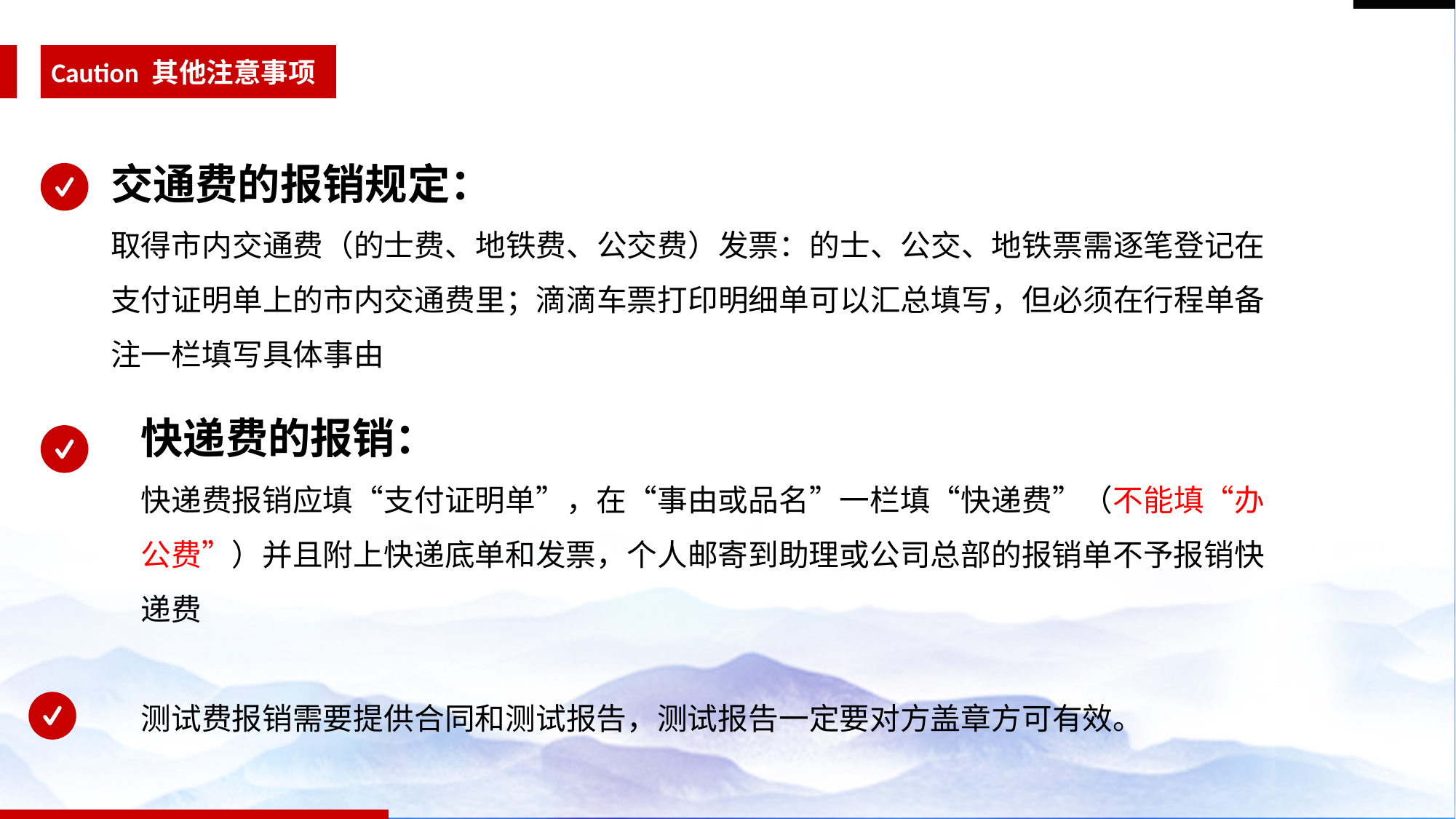

Caution 其他注意事项
交通费的报销规定：
取得市内交通费（的士费、地铁费、公交费）发票：的士、公交、地铁票需逐笔登记在支付证明单上的市内交通费里；滴滴车票打印明细单可以汇总填写，但必须在行程单备注一栏填写具体事由

快递费的报销：
快递费报销应填“支付证明单”，在“事由或品名”一栏填“快递费”（不能填“办公费”）并且附上快递底单和发票，个人邮寄到助理或公司总部的报销单不予报销快递费

测试费报销需要提供合同和测试报告，测试报告一定要对方盖章方可有效。